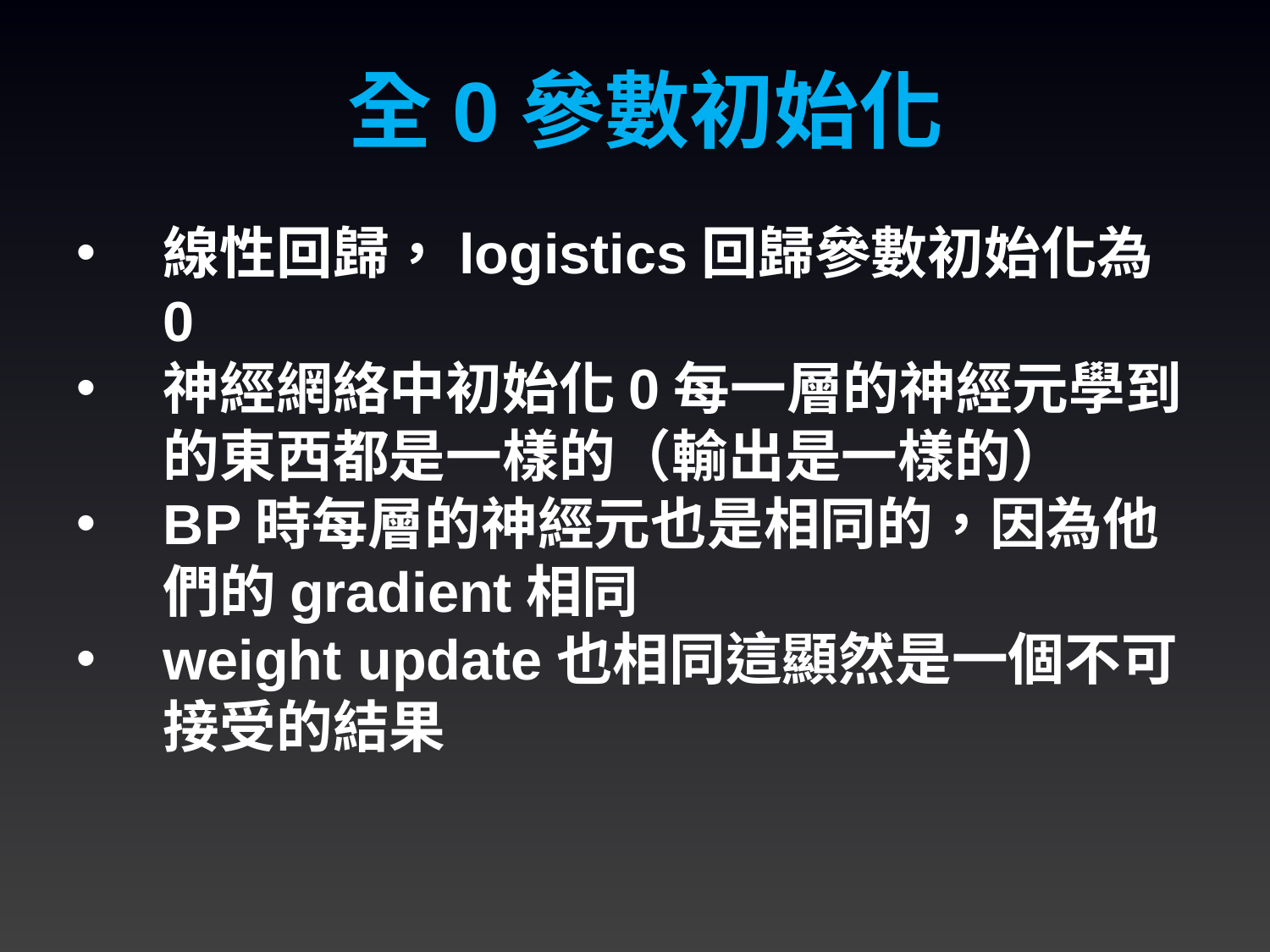

全0參數初始化
線性回歸，logistics回歸參數初始化為0
神經網絡中初始化0每一層的神經元學到的東西都是一樣的（輸出是一樣的）
BP時每層的神經元也是相同的，因為他們的gradient相同
weight update也相同這顯然是一個不可接受的結果